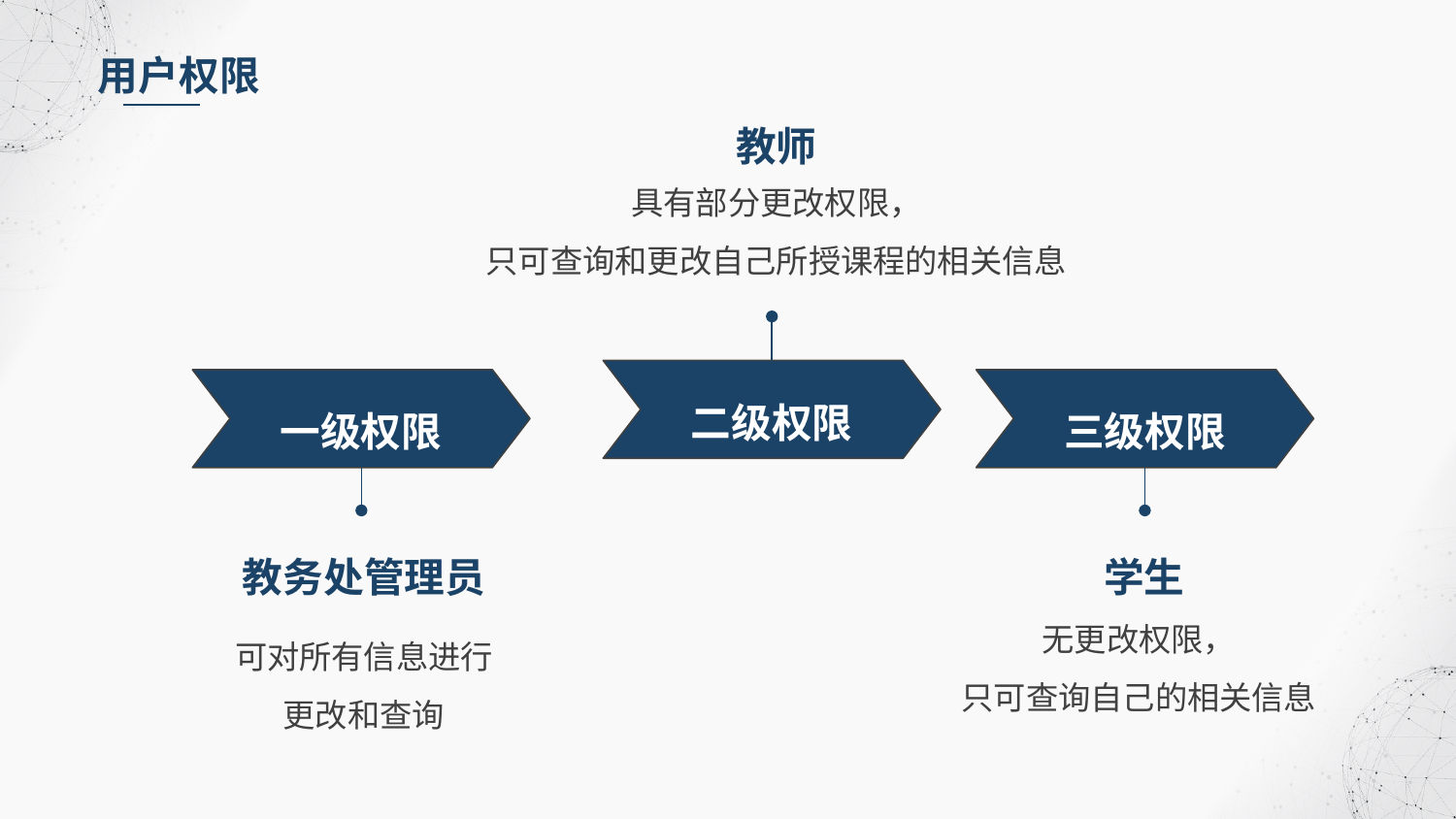

用户权限
教师
具有部分更改权限，
只可查询和更改自己所授课程的相关信息
二级权限
一级权限
教务处管理员
可对所有信息进行
更改和查询
三级权限
学生
无更改权限，
只可查询自己的相关信息